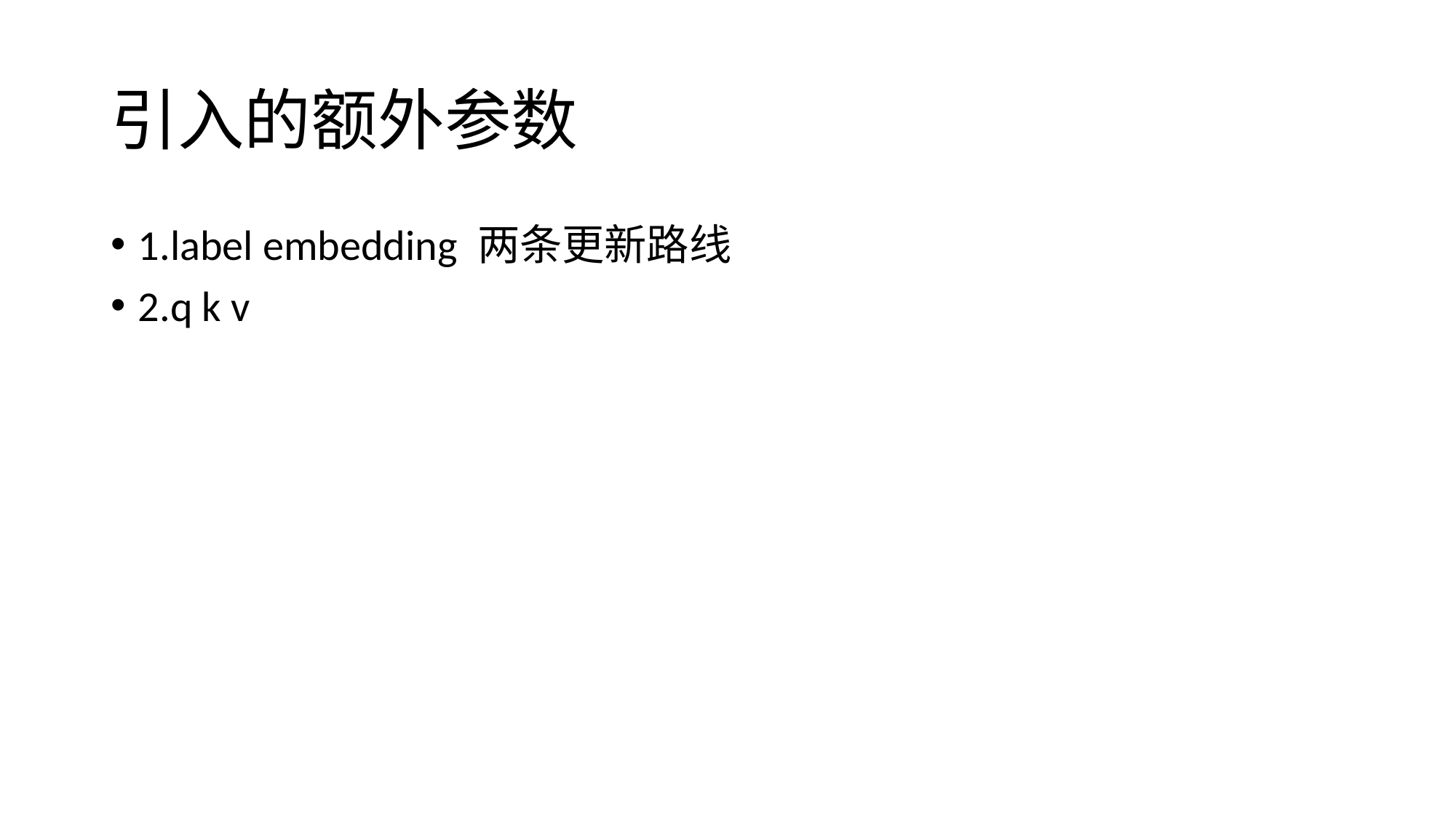

# 引入的额外参数
1.label embedding 两条更新路线
2.q k v